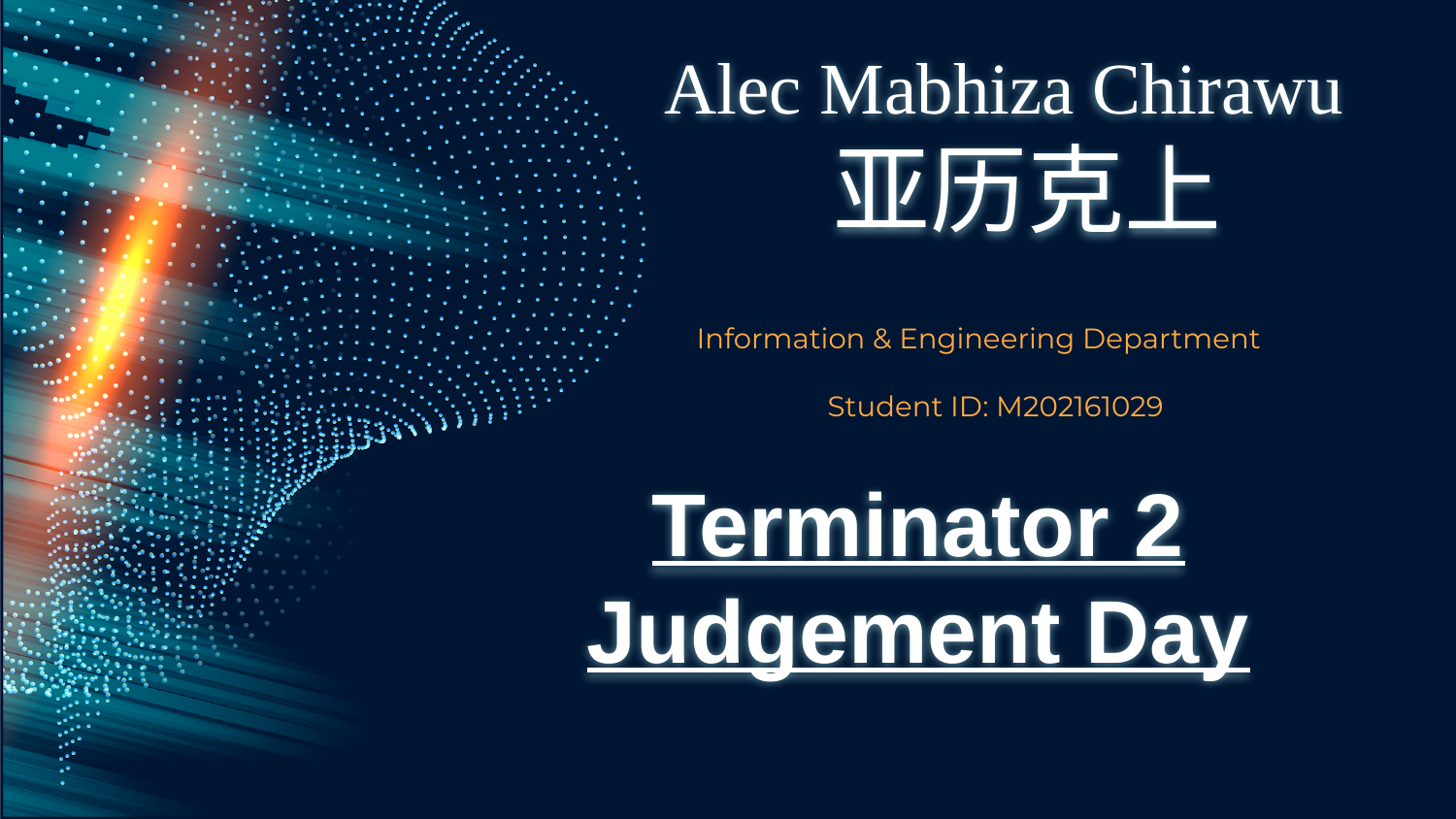

# Alec Mabhiza Chirawu 亚历克上
Information & Engineering Department

Student ID: M202161029
Terminator 2
Judgement Day